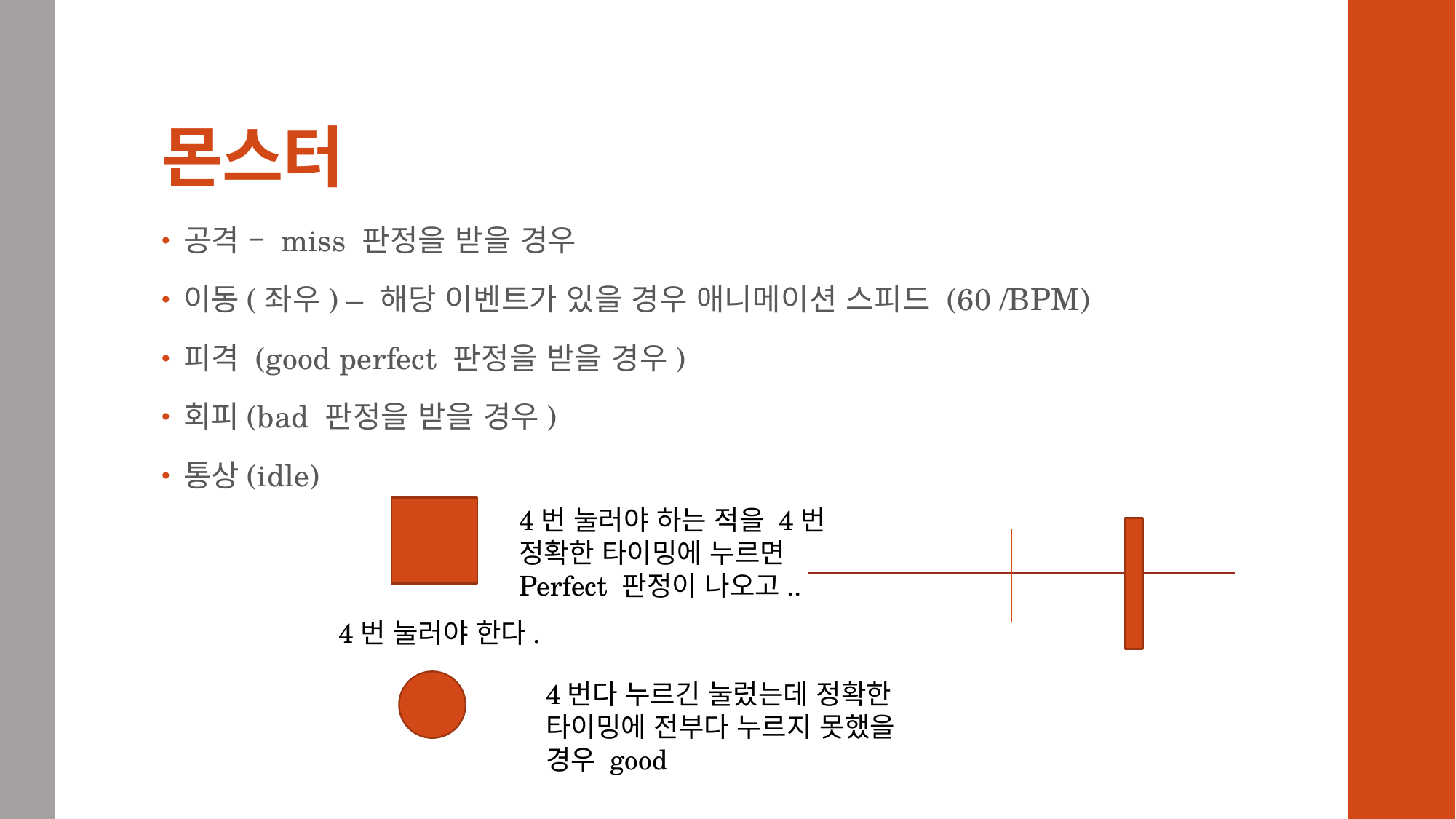

# 몬스터
공격 – miss 판정을 받을 경우
이동(좌우) – 해당 이벤트가 있을 경우 애니메이션 스피드 (60 /BPM)
피격 (good perfect 판정을 받을 경우)
회피(bad 판정을 받을 경우)
통상(idle)

4번 눌러야 하는 적을 4번 정확한 타이밍에 누르면
Perfect 판정이 나오고..

4번 눌러야 한다.

4번다 누르긴 눌렀는데 정확한 타이밍에 전부다 누르지 못했을 경우 good